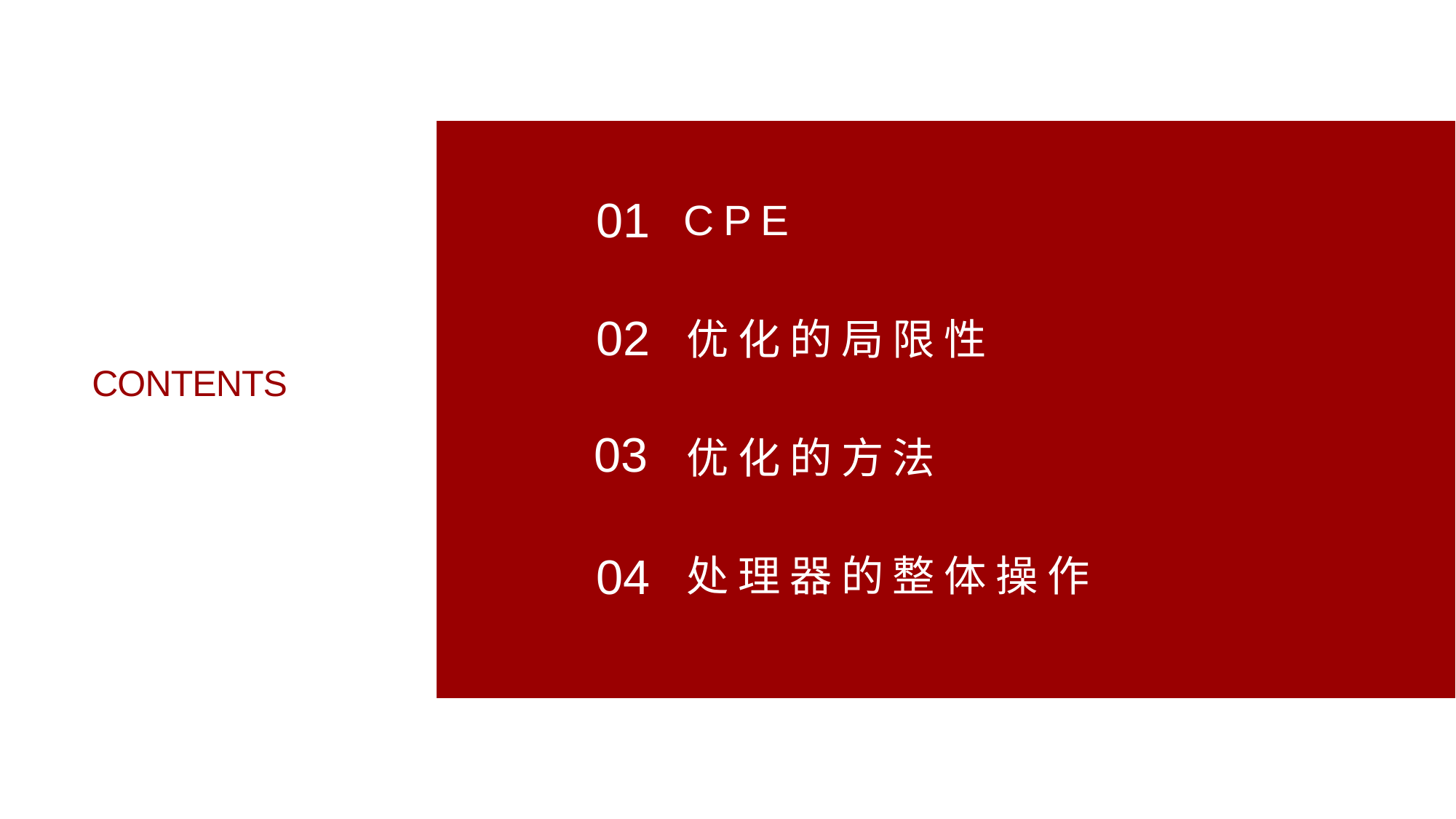

01
CPE
02
优化的局限性
CONTENTS
03
优化的方法
04
处理器的整体操作